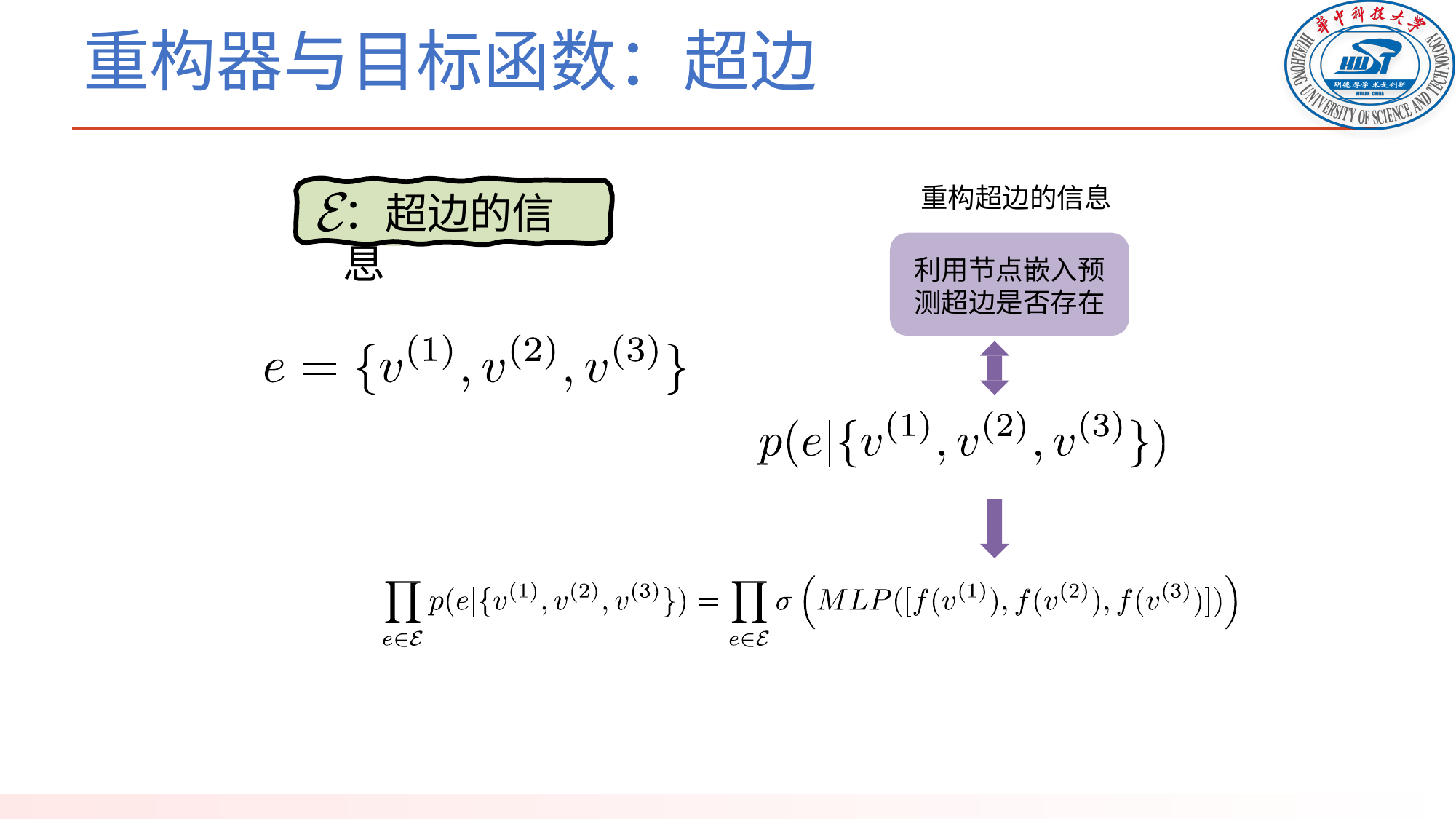

# 重构器与目标函数：超边

重构超边的信息
：超边的信息

利用节点嵌入预测超边是否存在